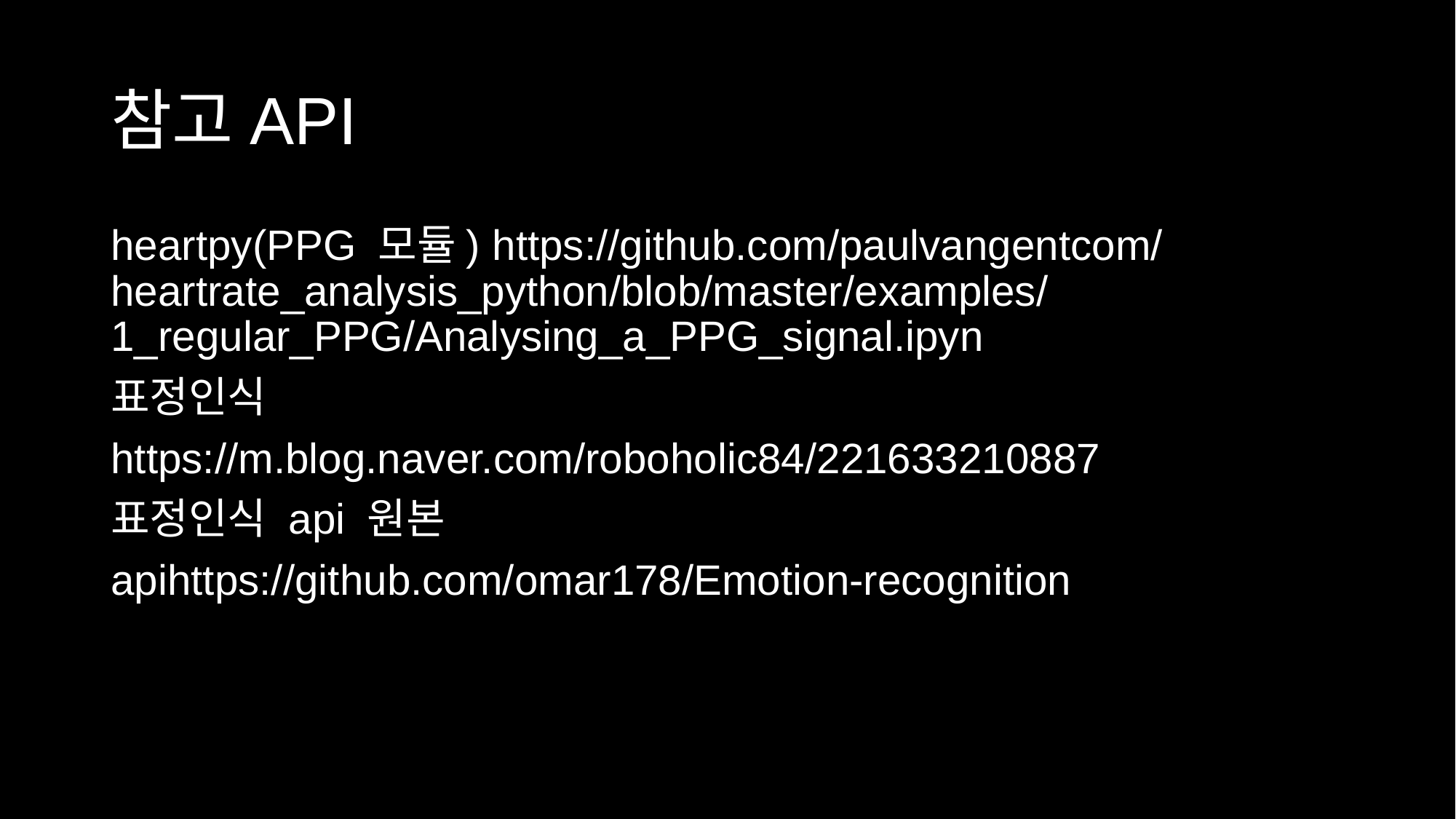

# 참고API
heartpy(PPG 모듈) https://github.com/paulvangentcom/heartrate_analysis_python/blob/master/examples/1_regular_PPG/Analysing_a_PPG_signal.ipyn
표정인식
https://m.blog.naver.com/roboholic84/221633210887
표정인식 api 원본
apihttps://github.com/omar178/Emotion-recognition